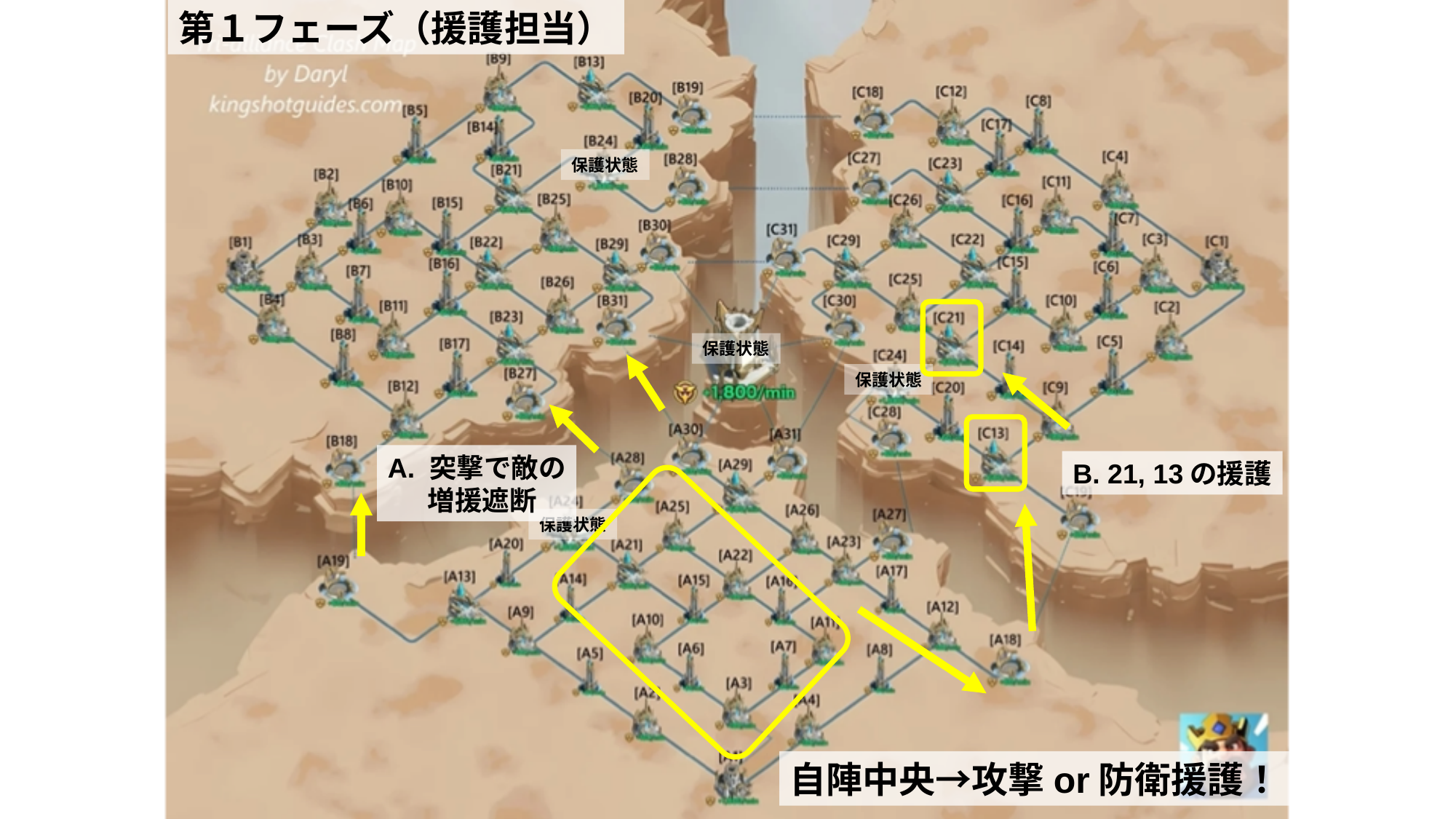

第１フェーズ（援護担当）
保護状態

保護状態
保護状態

A. 突撃で敵の
 　増援遮断
B. 21, 13の援護

保護状態
自陣中央→攻撃or防衛援護！